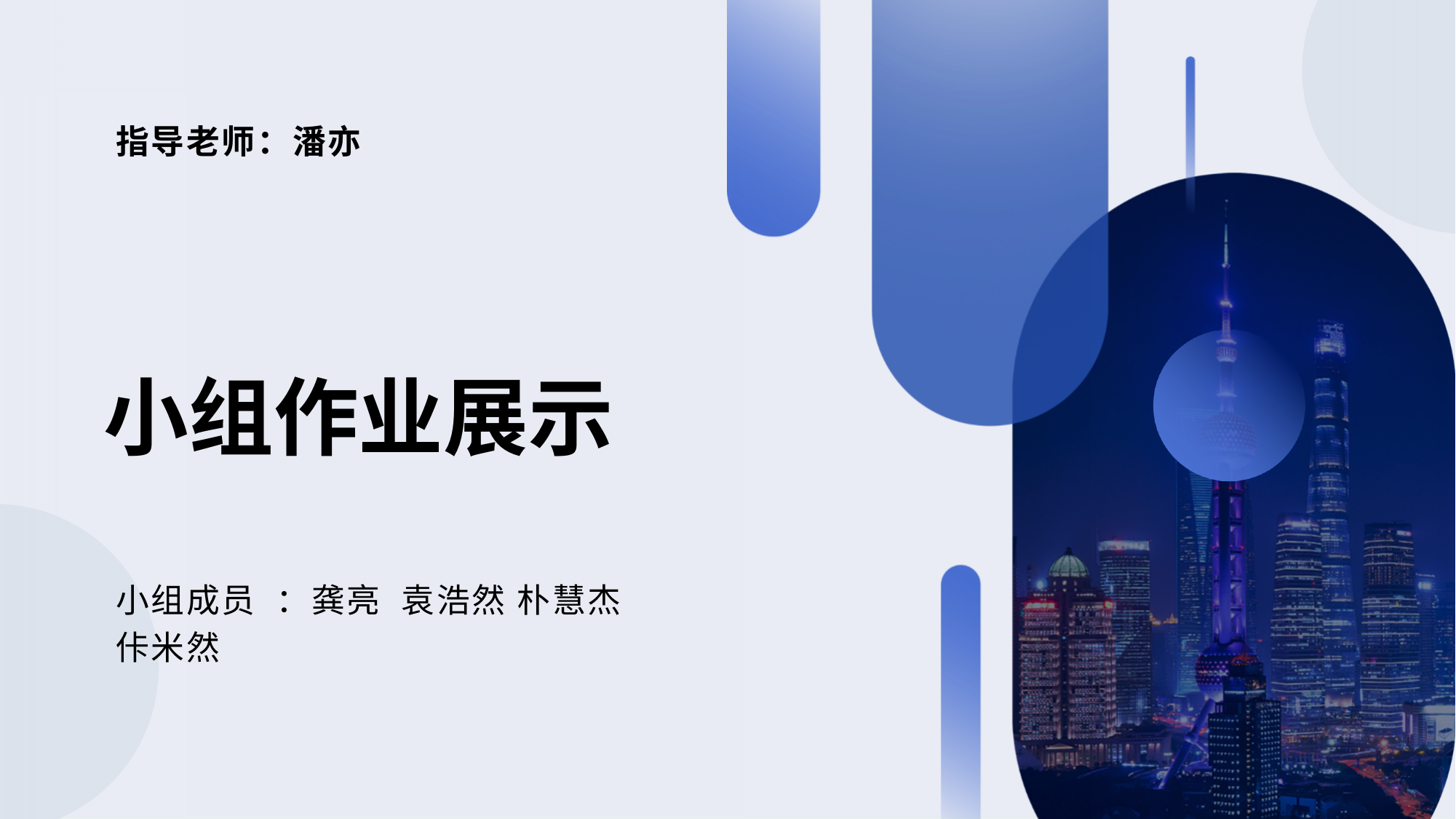

指导老师：潘亦
小组作业展示
小组成员  ：龚亮  袁浩然 朴慧杰 佧米然